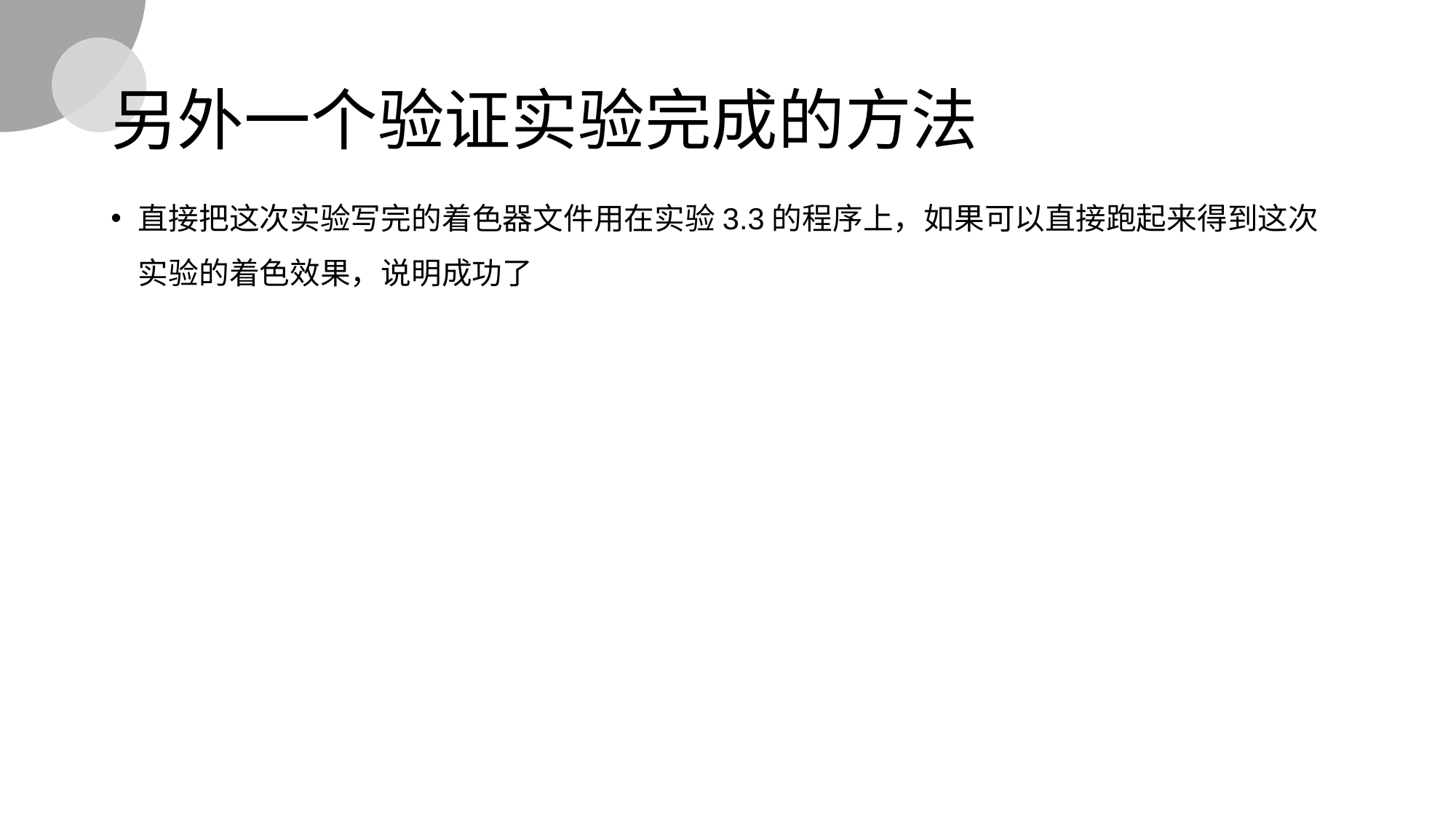

# 另外一个验证实验完成的方法
直接把这次实验写完的着色器文件用在实验3.3的程序上，如果可以直接跑起来得到这次实验的着色效果，说明成功了